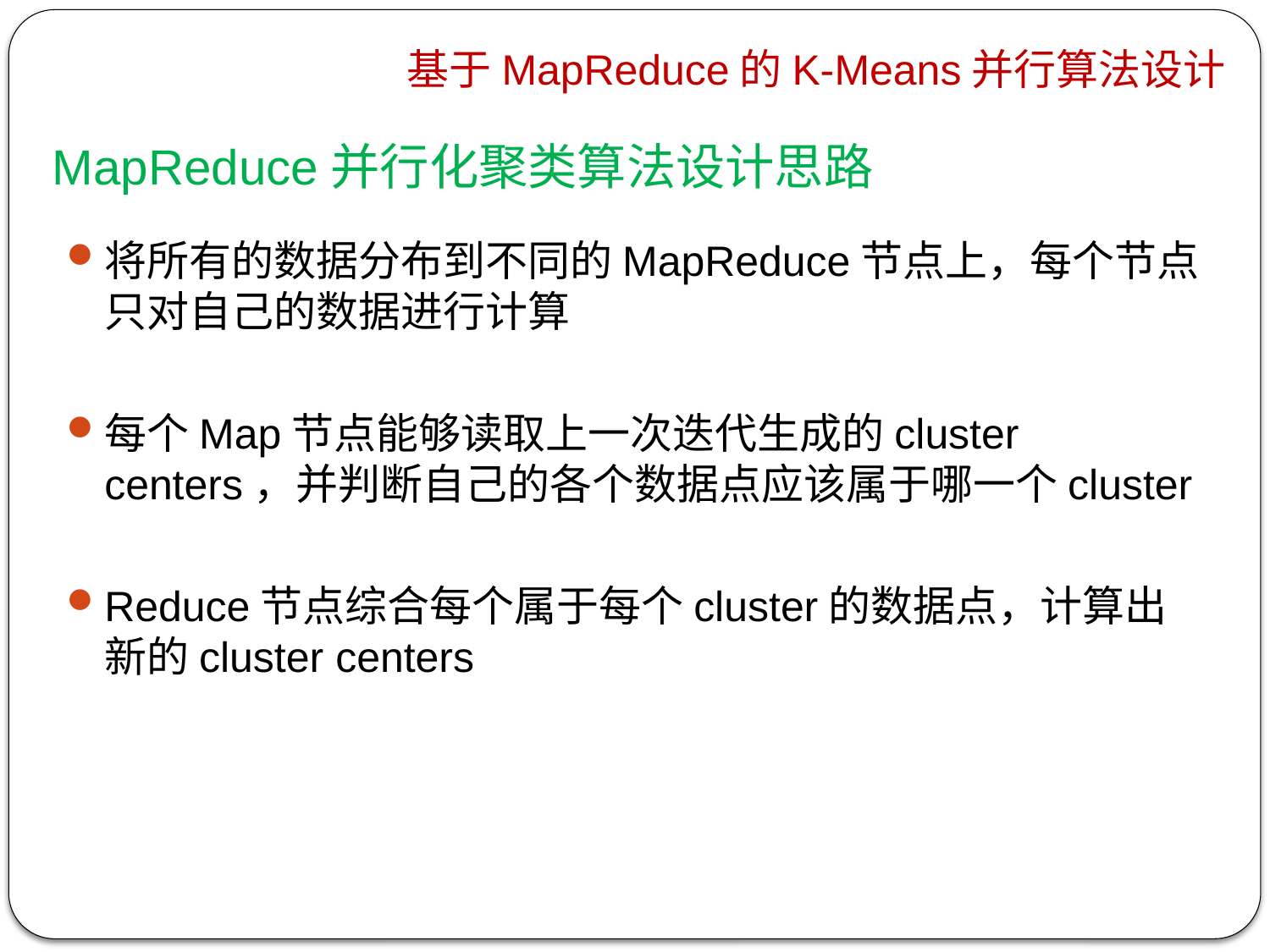

基于MapReduce的K-Means并行算法设计
MapReduce并行化聚类算法设计思路
将所有的数据分布到不同的MapReduce节点上，每个节点只对自己的数据进行计算

每个Map节点能够读取上一次迭代生成的cluster centers，并判断自己的各个数据点应该属于哪一个cluster

Reduce节点综合每个属于每个cluster的数据点，计算出新的cluster centers